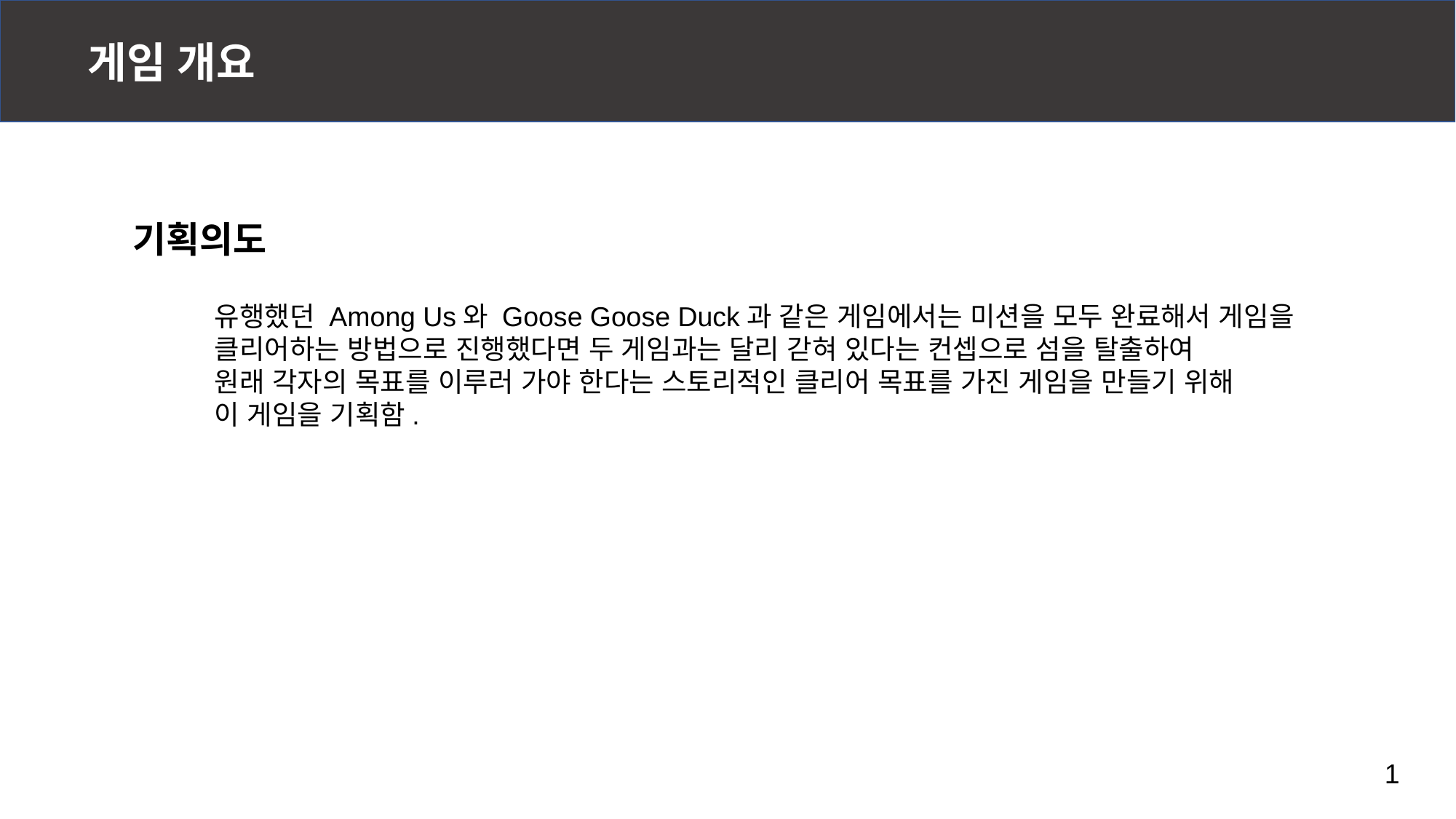

게임 개요
기획의도
유행했던 Among Us와 Goose Goose Duck과 같은 게임에서는 미션을 모두 완료해서 게임을
클리어하는 방법으로 진행했다면 두 게임과는 달리 갇혀 있다는 컨셉으로 섬을 탈출하여
원래 각자의 목표를 이루러 가야 한다는 스토리적인 클리어 목표를 가진 게임을 만들기 위해
이 게임을 기획함.
1